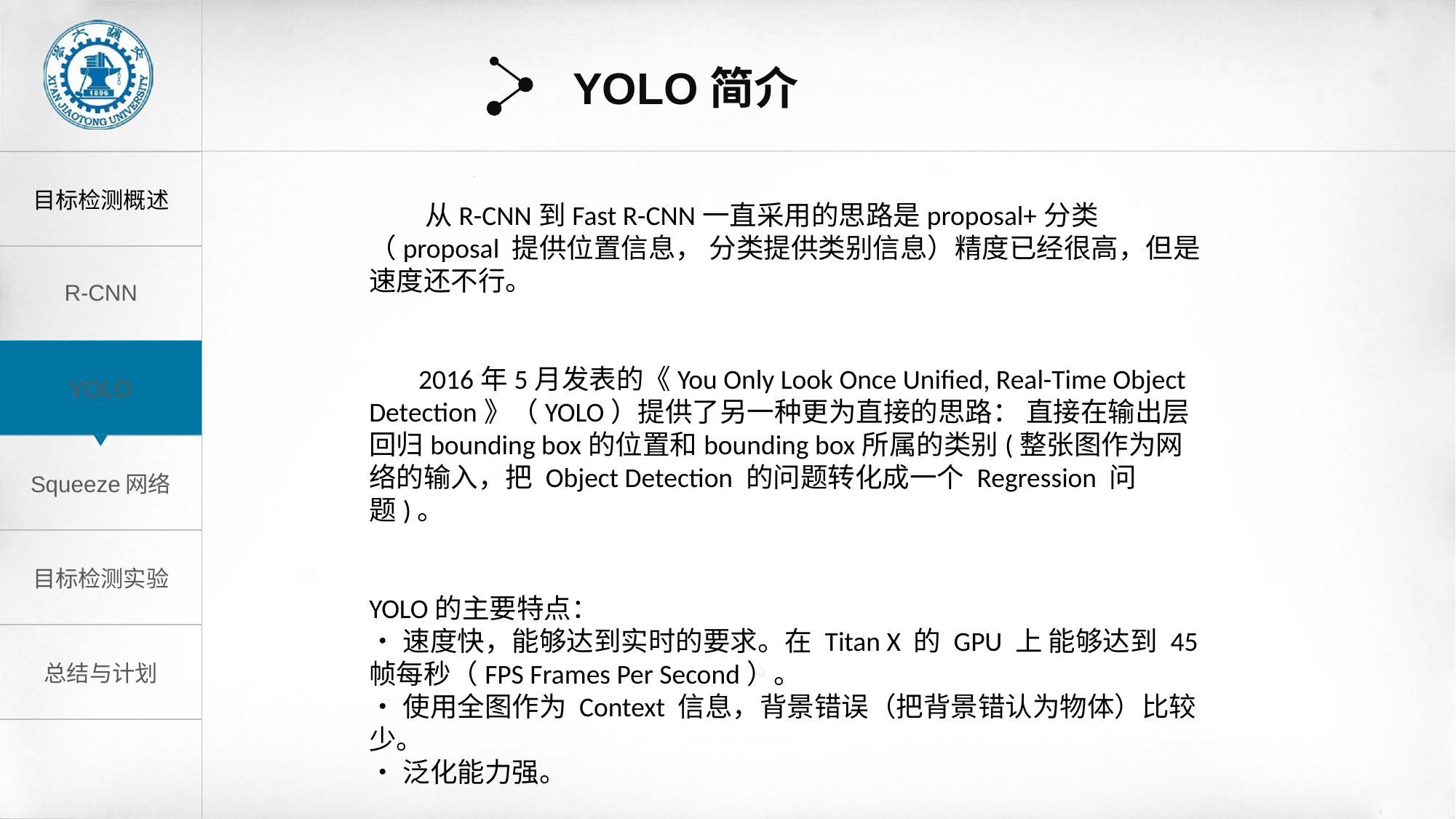

YOLO简介
        从R-CNN到Fast R-CNN一直采用的思路是proposal+分类 （proposal 提供位置信息， 分类提供类别信息）精度已经很高，但是速度还不行。

        2016年5月发表的《You Only Look Once Unified, Real-Time Object Detection》（YOLO）提供了另一种更为直接的思路： 直接在输出层回归bounding box的位置和bounding box所属的类别(整张图作为网络的输入，把 Object Detection 的问题转化成一个 Regression 问题)。

YOLO的主要特点：
•速度快，能够达到实时的要求。在 Titan X 的 GPU 上 能够达到 45 帧每秒（FPS Frames Per Second）。
•使用全图作为 Context 信息，背景错误（把背景错认为物体）比较少。
•泛化能力强。